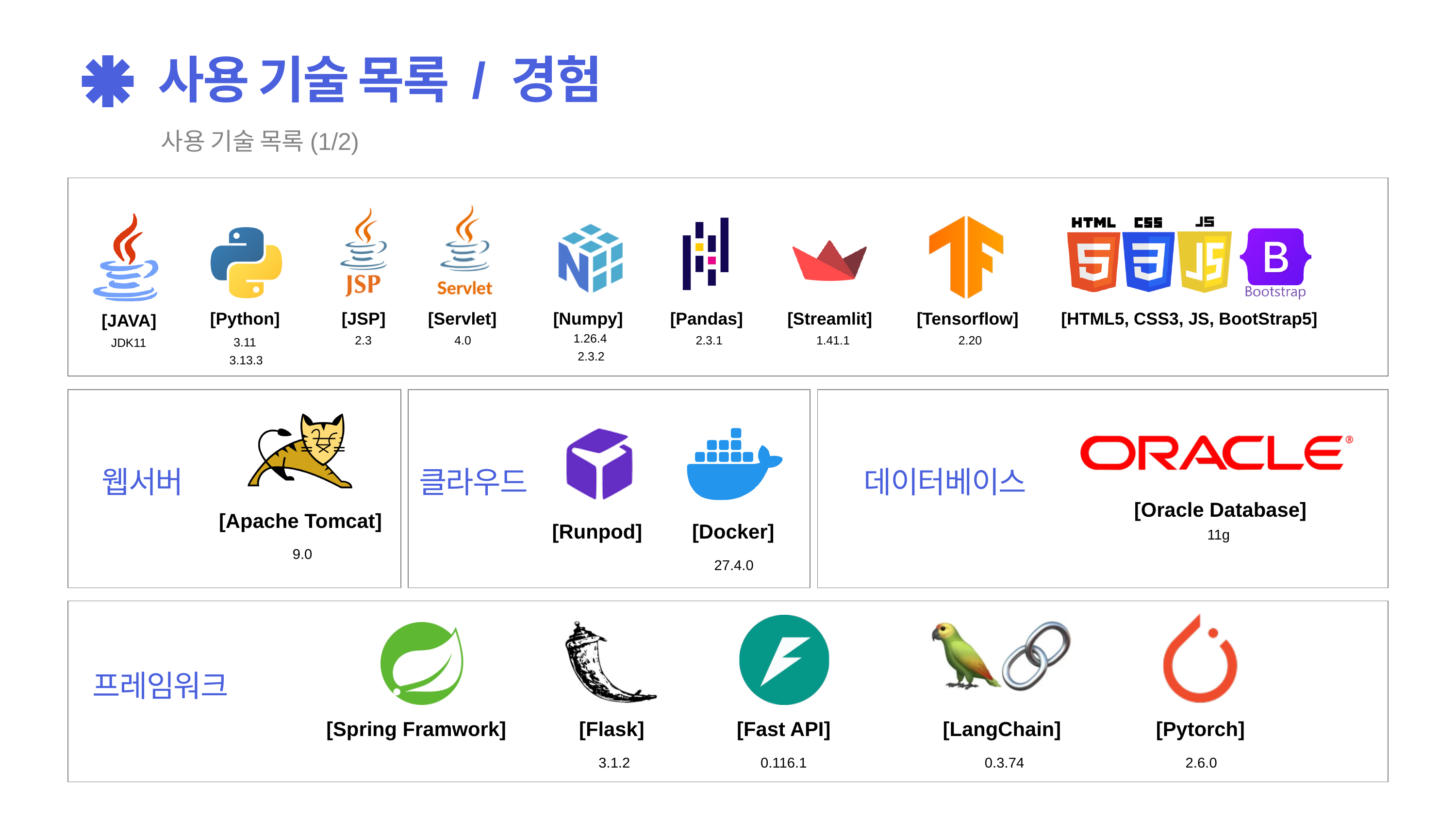

사용 기술 목록 / 경험
사용 기술 목록(1/2)

[Python]
[JSP]
[Servlet]
[Numpy]
[Pandas]
[Streamlit]
[Tensorflow]
[HTML5, CSS3, JS, BootStrap5]
[JAVA]
1.26.4
2.3
4.0
2.3.1
1.41.1
2.20
3.11
JDK11
2.3.2
3.13.3

웹서버
클라우드
데이터베이스
[Oracle Database]
[Apache Tomcat]
[Runpod]
[Docker]
11g
9.0
27.4.0

프레임워크
[Spring Framwork]
[Flask]
[Fast API]
[LangChain]
[Pytorch]
3.1.2
0.116.1
0.3.74
2.6.0